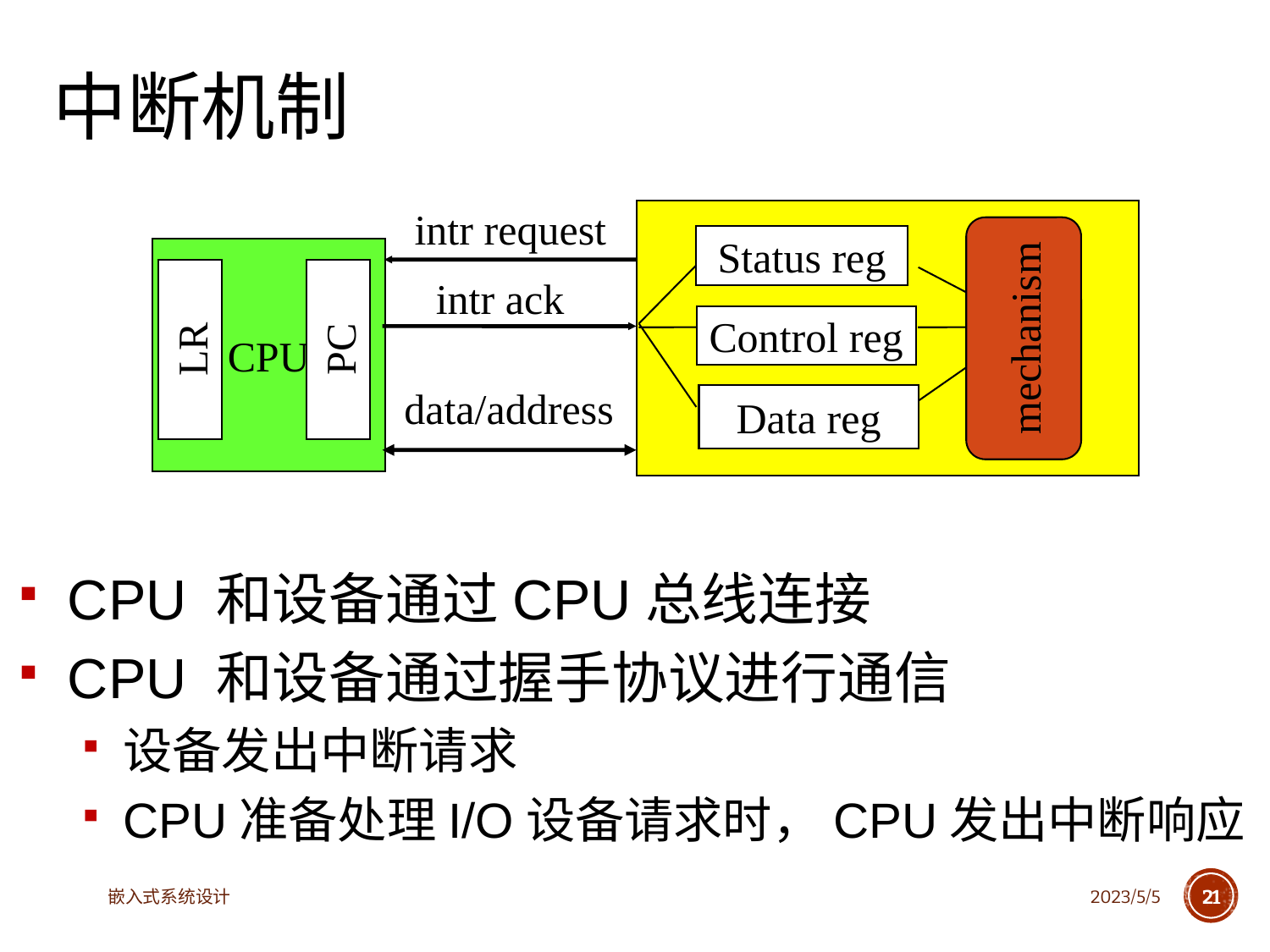

# 中断机制
intr request

Status reg

mechanism
Control reg

Data reg
CPU

intr ack
LR
PC

data/address

CPU 和设备通过CPU总线连接
CPU 和设备通过握手协议进行通信
设备发出中断请求
CPU准备处理I/O设备请求时，CPU发出中断响应
嵌入式系统设计
2023/5/5
21